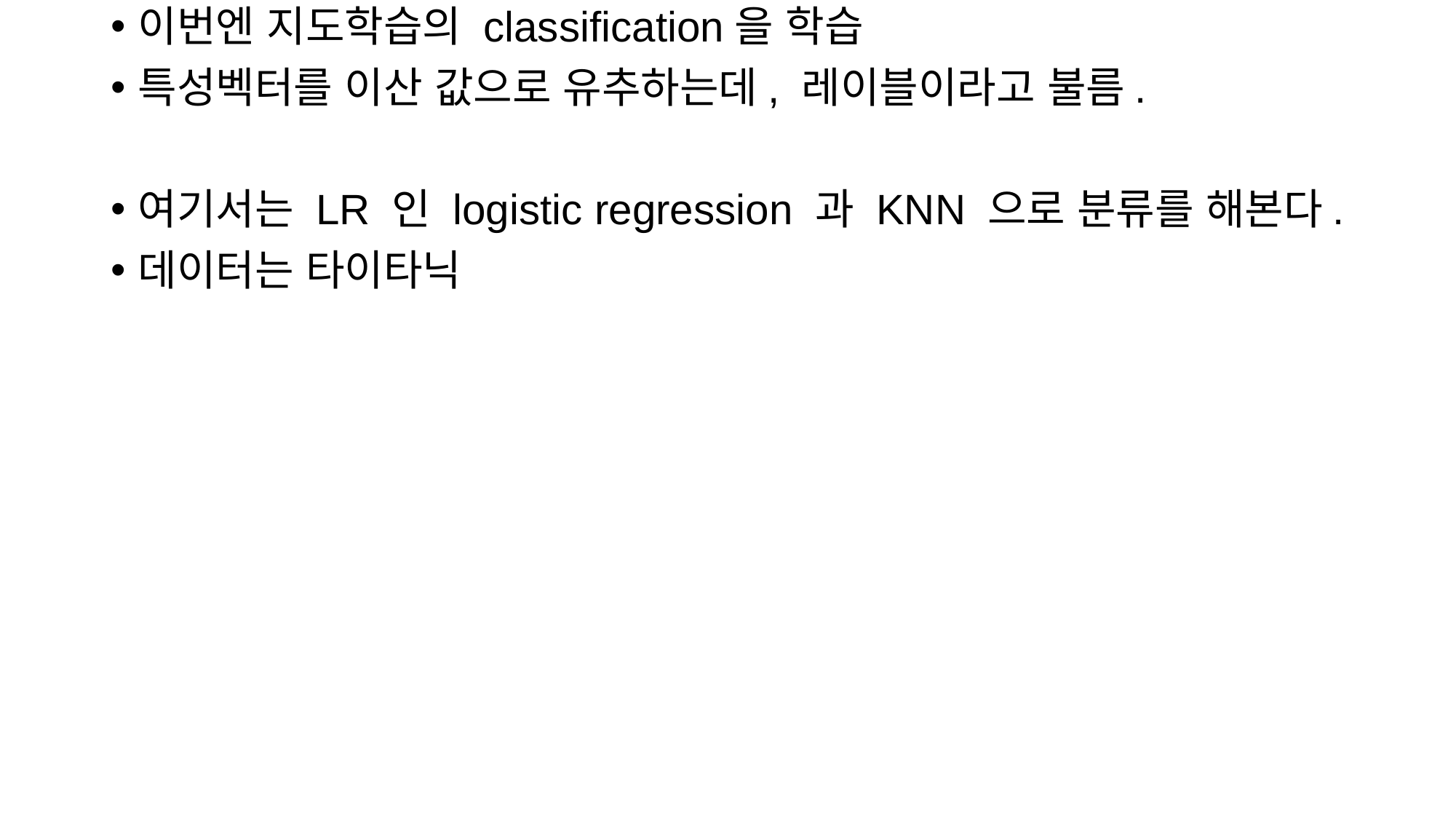

이번엔 지도학습의 classification을 학습
특성벡터를 이산 값으로 유추하는데, 레이블이라고 불름.

여기서는 LR 인 logistic regression 과 KNN 으로 분류를 해본다.
데이터는 타이타닉